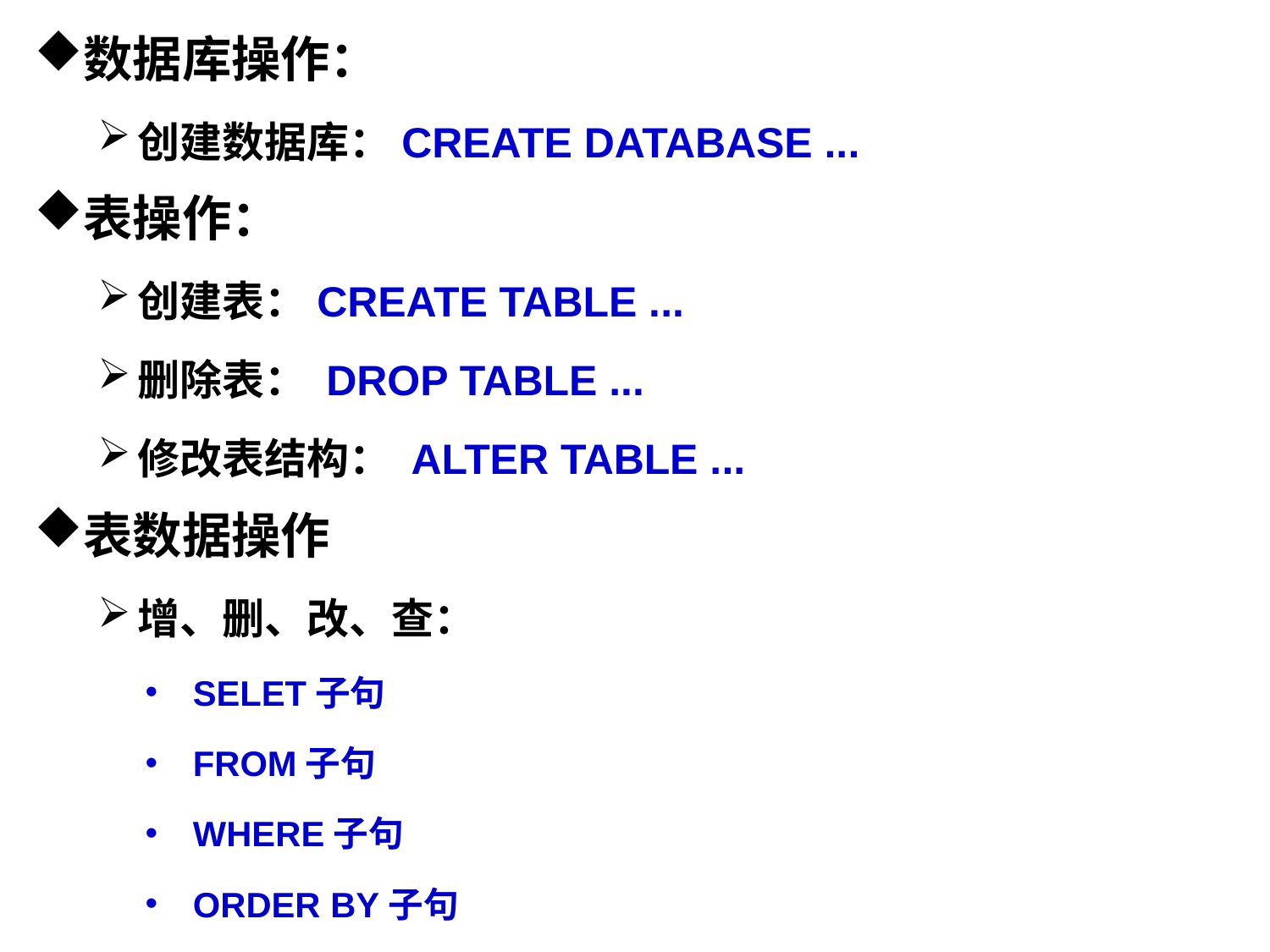

数据库操作：
创建数据库：CREATE DATABASE ...
表操作：
创建表：CREATE TABLE ...
删除表： DROP TABLE ...
修改表结构： ALTER TABLE ...
表数据操作
增、删、改、查：
SELET子句
FROM子句
WHERE子句
ORDER BY子句